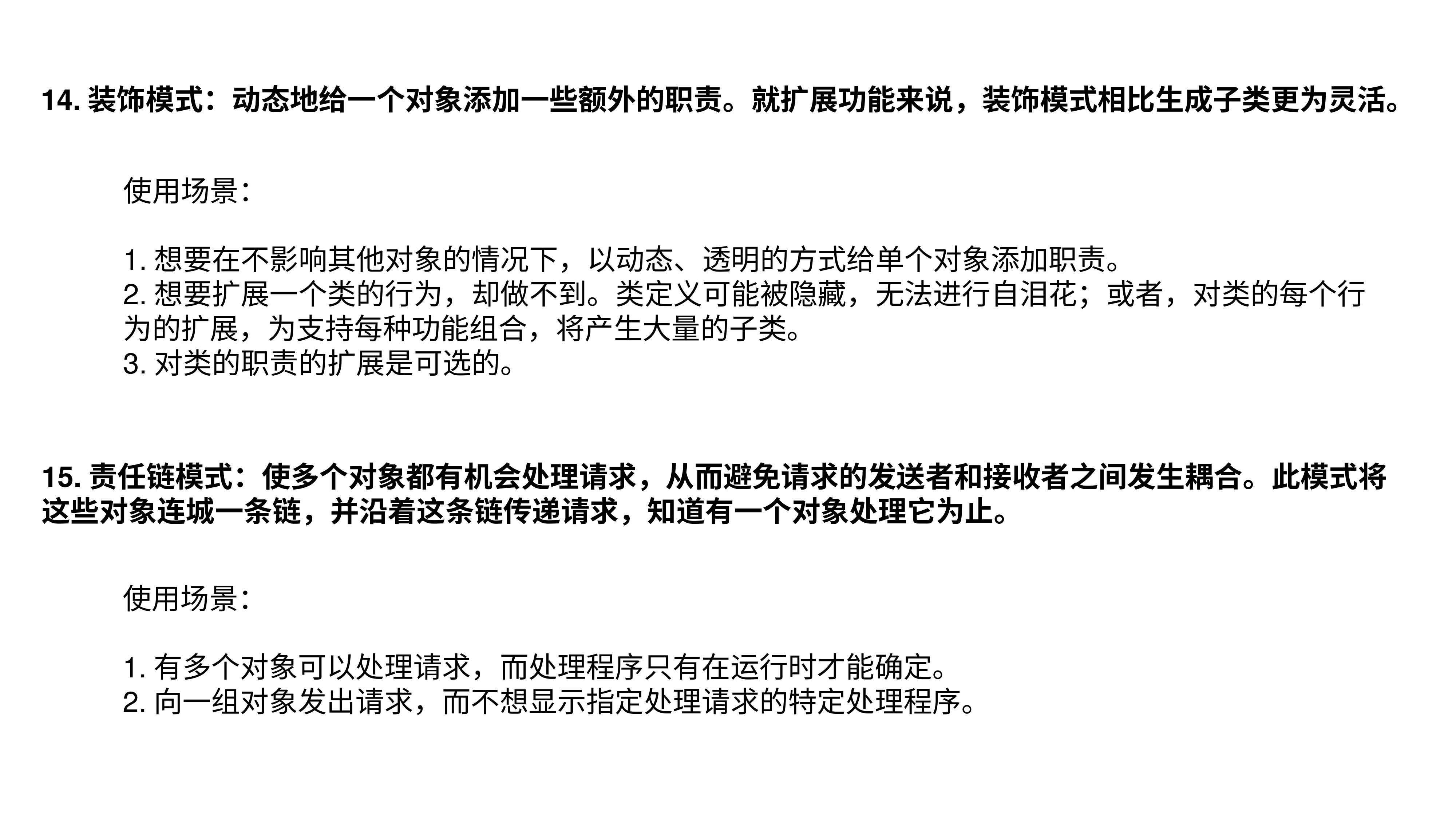

14.装饰模式：动态地给一个对象添加一些额外的职责。就扩展功能来说，装饰模式相比生成子类更为灵活。
使用场景：
1.想要在不影响其他对象的情况下，以动态、透明的方式给单个对象添加职责。
2.想要扩展一个类的行为，却做不到。类定义可能被隐藏，无法进行自泪花；或者，对类的每个行为的扩展，为支持每种功能组合，将产生大量的子类。
3.对类的职责的扩展是可选的。
15.责任链模式：使多个对象都有机会处理请求，从而避免请求的发送者和接收者之间发生耦合。此模式将这些对象连城一条链，并沿着这条链传递请求，知道有一个对象处理它为止。
使用场景：
1.有多个对象可以处理请求，而处理程序只有在运行时才能确定。
2.向一组对象发出请求，而不想显示指定处理请求的特定处理程序。